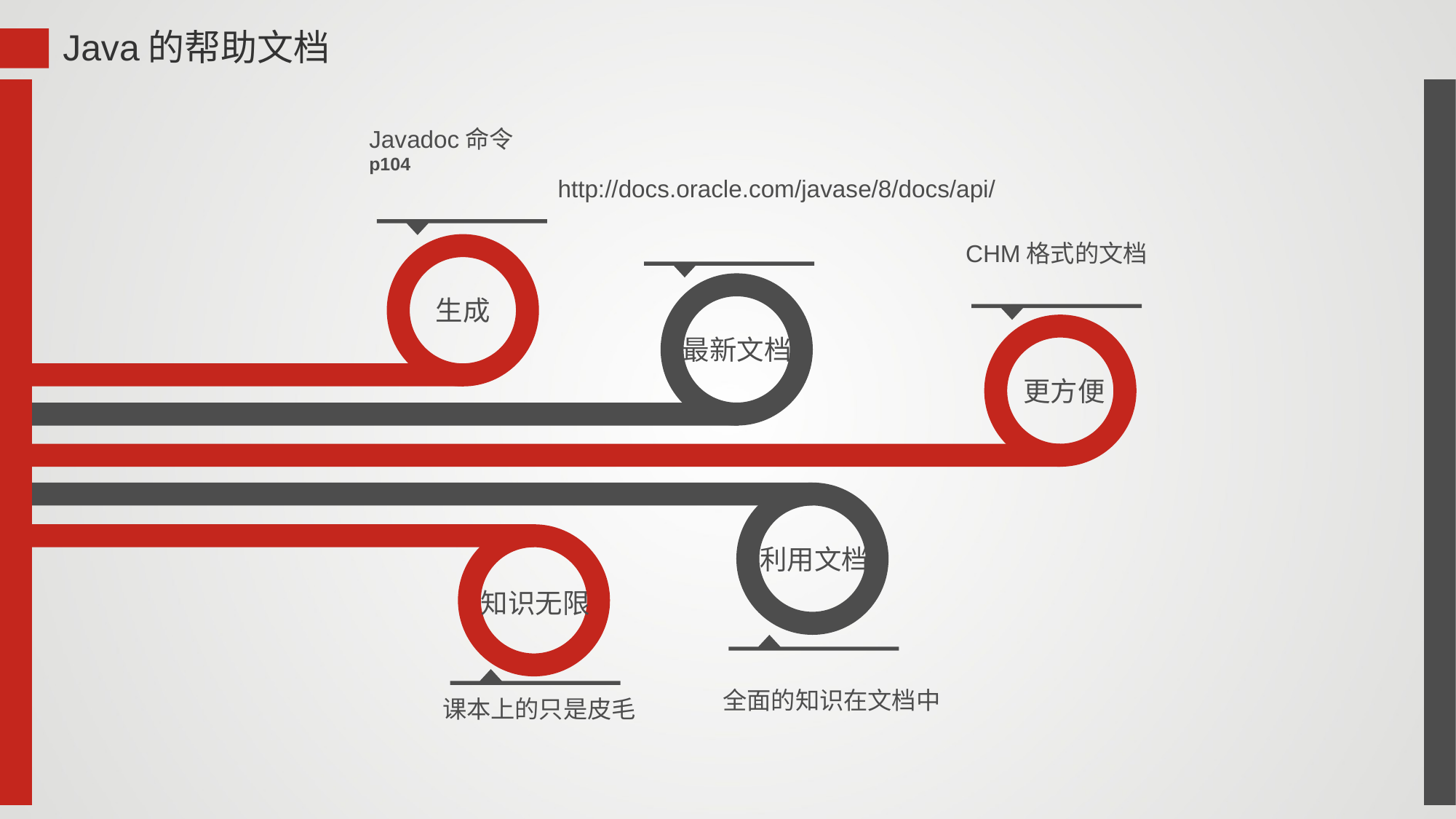

Java的帮助文档

Javadoc命令
p104
http://docs.oracle.com/javase/8/docs/api/

CHM格式的文档

生成

最新文档

更方便

利用文档

知识无限

全面的知识在文档中
课本上的只是皮毛